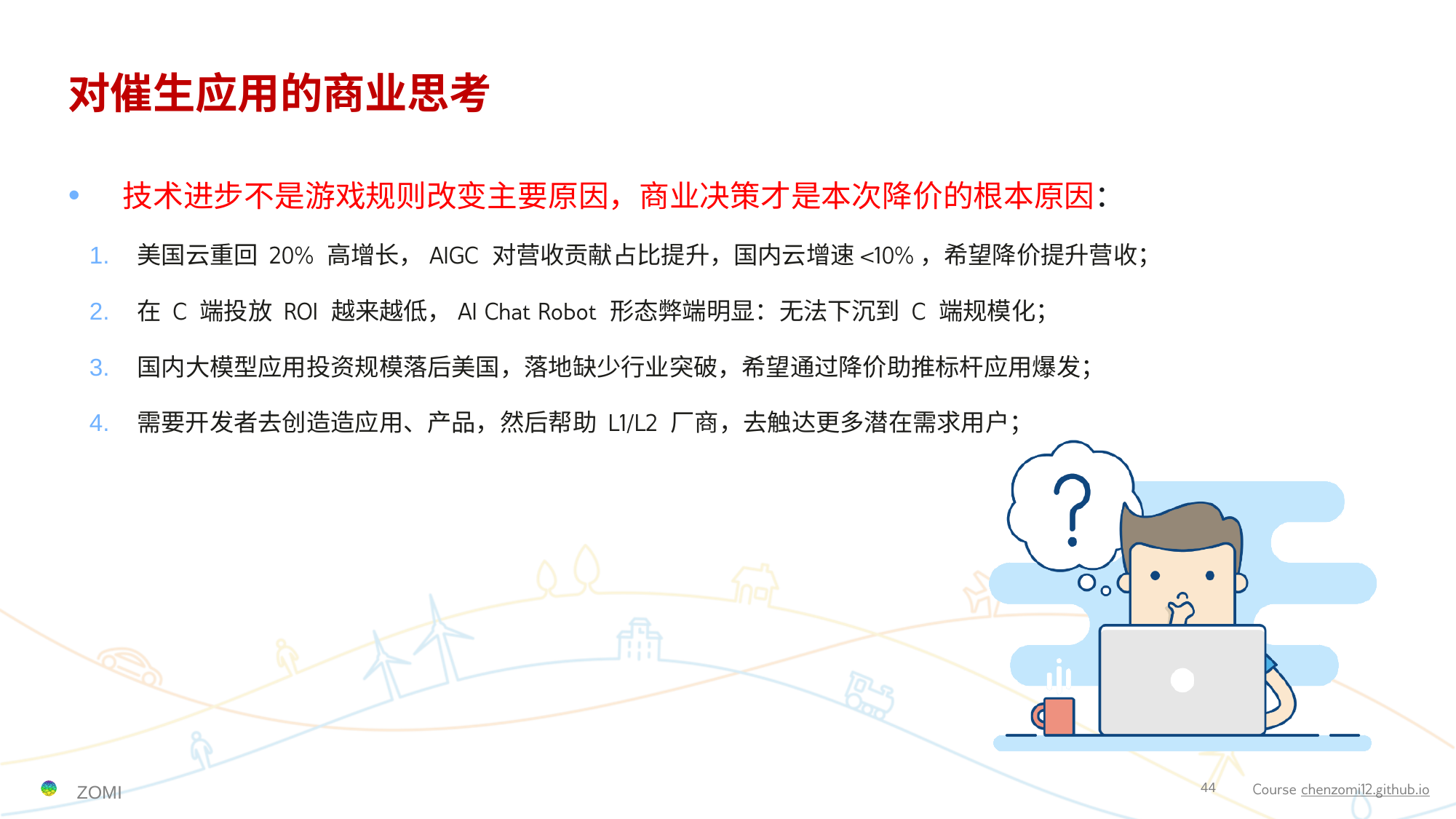

# 对催生应用的商业思考
技术进步不是游戏规则改变主要原因，商业决策才是本次降价的根本原因：
美国云重回 20% 高增长，AIGC 对营收贡献占比提升，国内云增速<10%，希望降价提升营收；
在 C 端投放 ROI 越来越低，AI Chat Robot 形态弊端明显：无法下沉到 C 端规模化；
国内大模型应用投资规模落后美国，落地缺少行业突破，希望通过降价助推标杆应用爆发；
需要开发者去创造造应用、产品，然后帮助 L1/L2 厂商，去触达更多潜在需求用户；